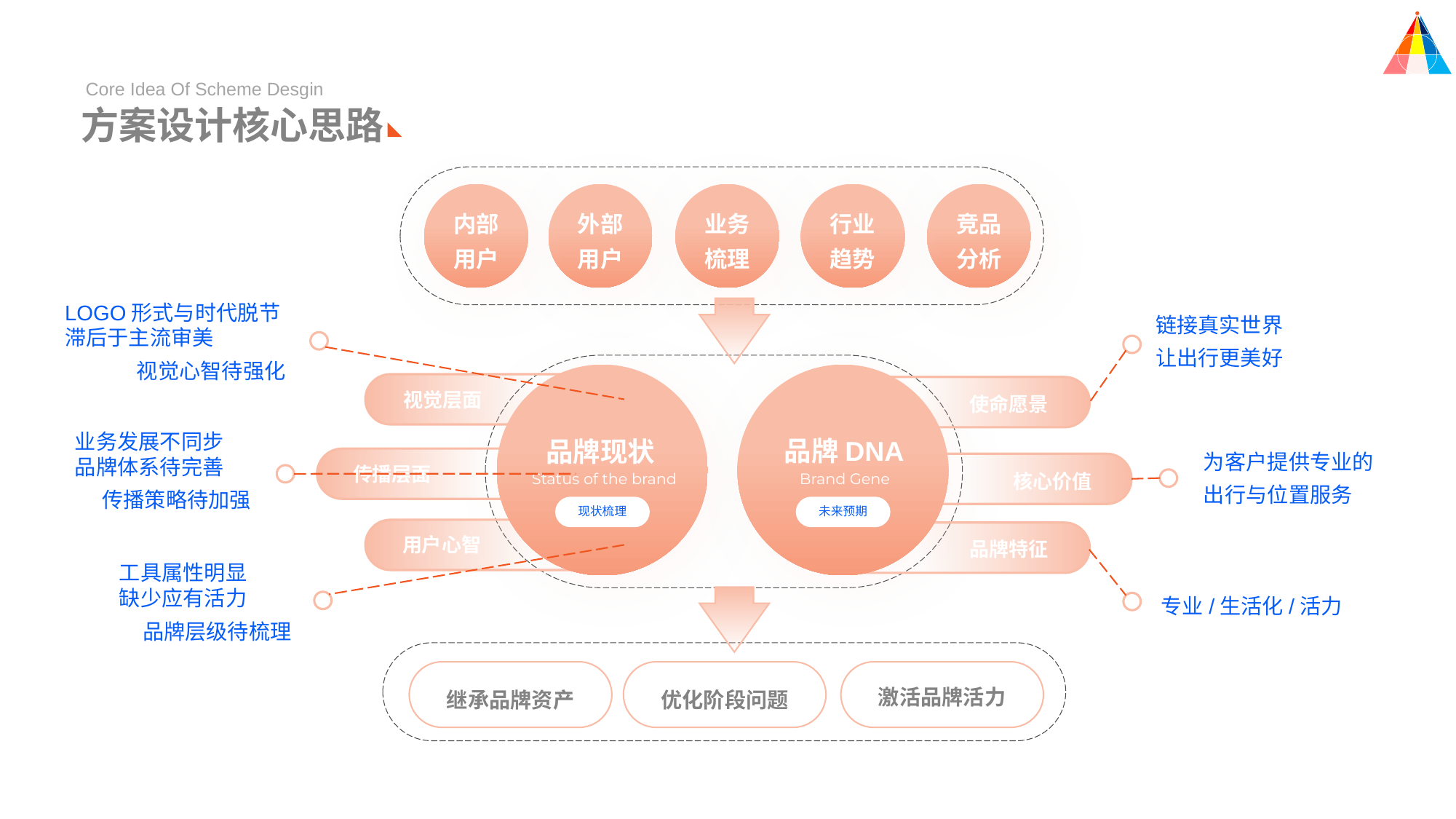

Core Idea Of Scheme Desgin
方案设计核心思路

内部
用户
外部
用户
业务
梳理
行业
趋势
竞品
分析

LOGO形式与时代脱节
滞后于主流审美
视觉心智待强化

链接真实世界
让出行更美好

视觉层面
使命愿景
品牌DNA
品牌现状
业务发展不同步
品牌体系待完善
传播策略待加强
为客户提供专业的出行与位置服务

传播层面
核心价值

Status of the brand
Brand Gene

现状梳理
未来预期

用户心智
品牌特征
工具属性明显
缺少应有活力
品牌层级待梳理

专业/生活化/活力

继承品牌资产
优化阶段问题
激活品牌活力